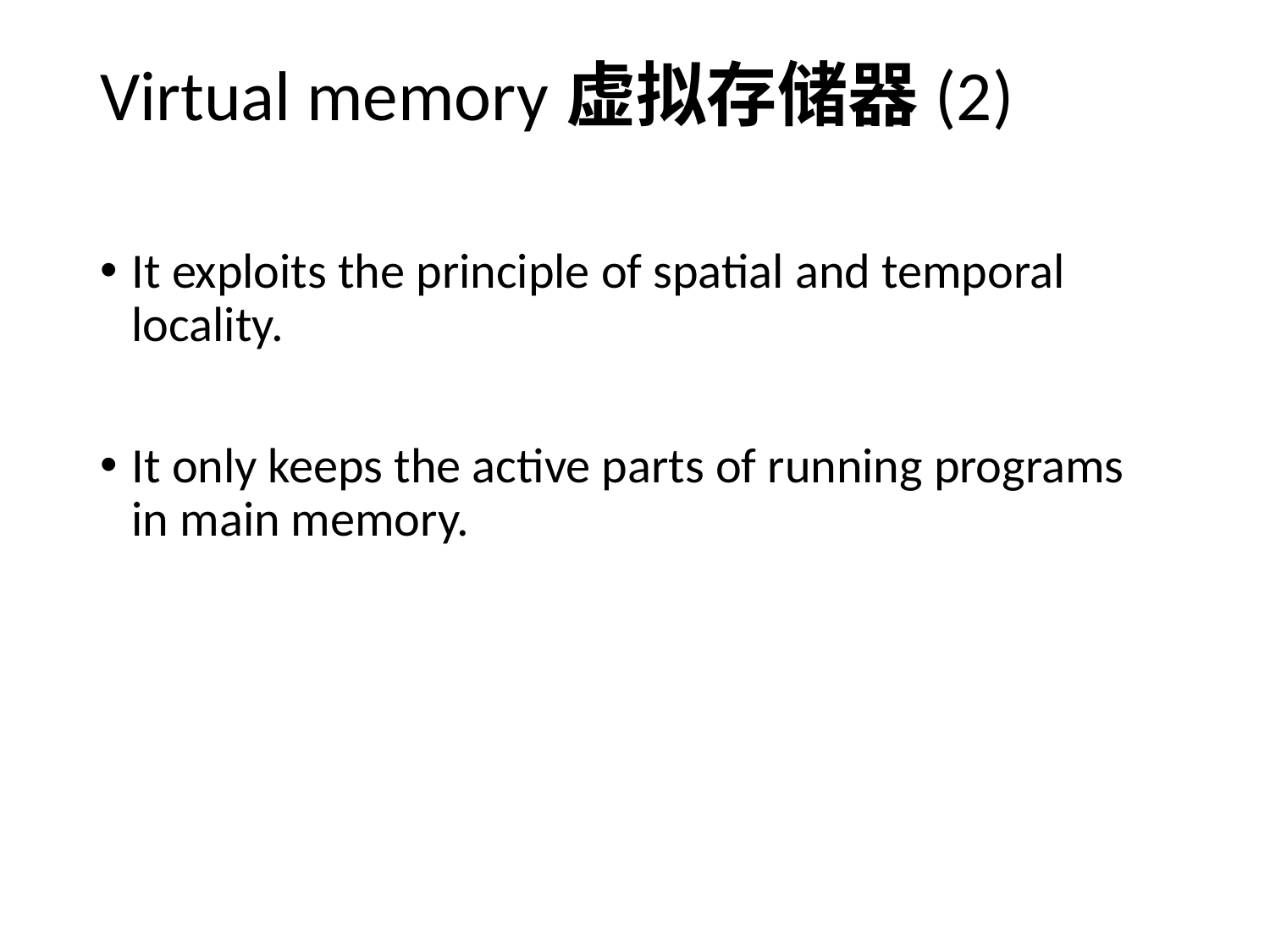

# Virtual memory虚拟存储器(2)
It exploits the principle of spatial and temporal locality.

It only keeps the active parts of running programs in main memory.